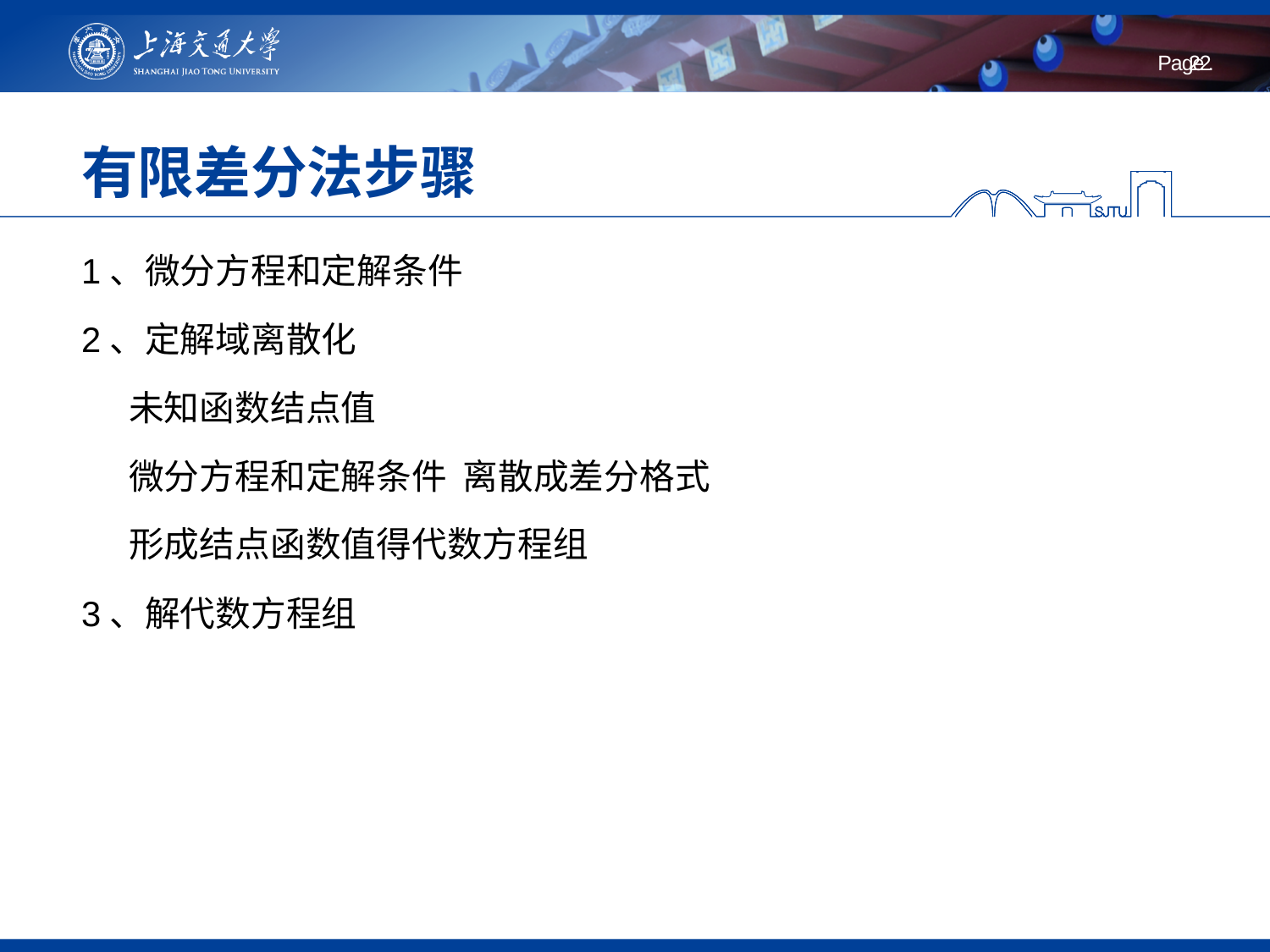

# 有限差分法步骤
1、微分方程和定解条件
2、定解域离散化
     未知函数结点值
     微分方程和定解条件  离散成差分格式
     形成结点函数值得代数方程组
3、解代数方程组